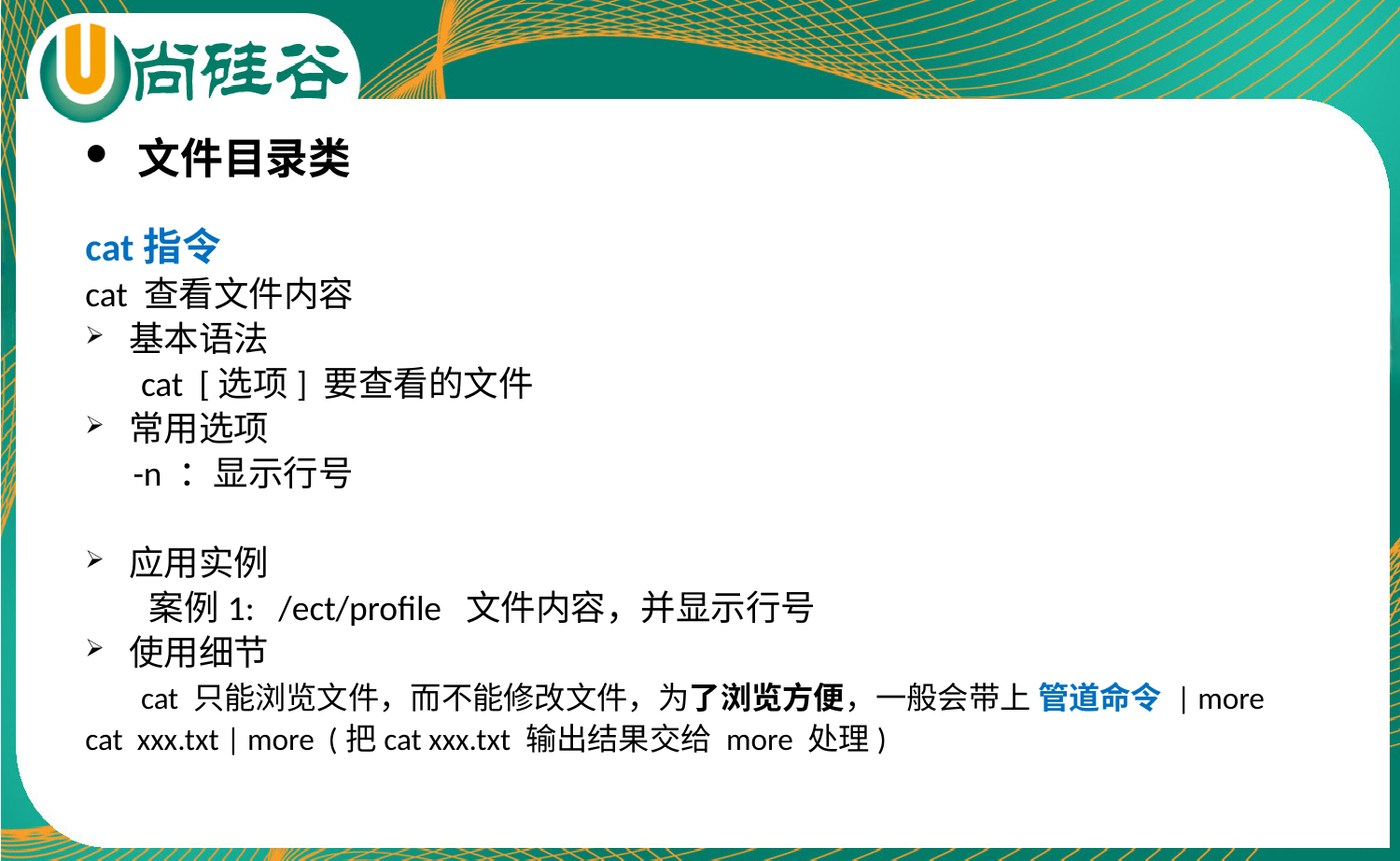

文件目录类
cat指令
cat 查看文件内容
基本语法
       cat  [选项] 要查看的文件
常用选项
      -n ：显示行号

应用实例
       案例1:   /ect/profile  文件内容，并显示行号
使用细节
       cat 只能浏览文件，而不能修改文件，为了浏览方便，一般会带上 管道命令 | more
cat  xxx.txt | more  (把cat xxx.txt 输出结果交给 more 处理)